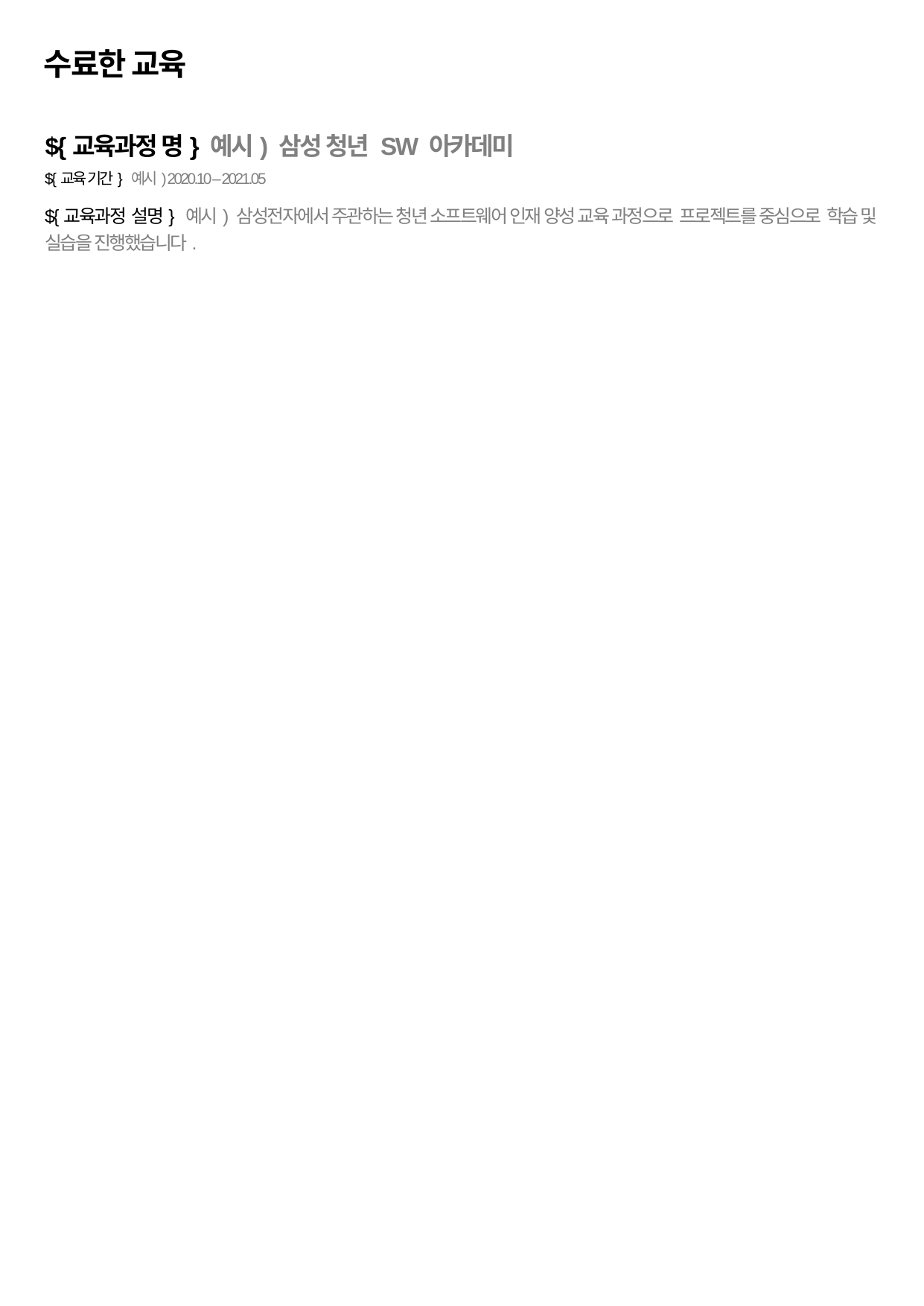

수료한 교육
${교육과정 명} 예시) 삼성 청년 SW 아카데미
${교육 기간}  예시) 2020.10 – 2021.05
${교육과정  설명}  예시) 삼성전자에서 주관하는 청년 소프트웨어 인재 양성 교육 과정으로  프로젝트를 중심으로  학습 및 실습을 진행했습니다.